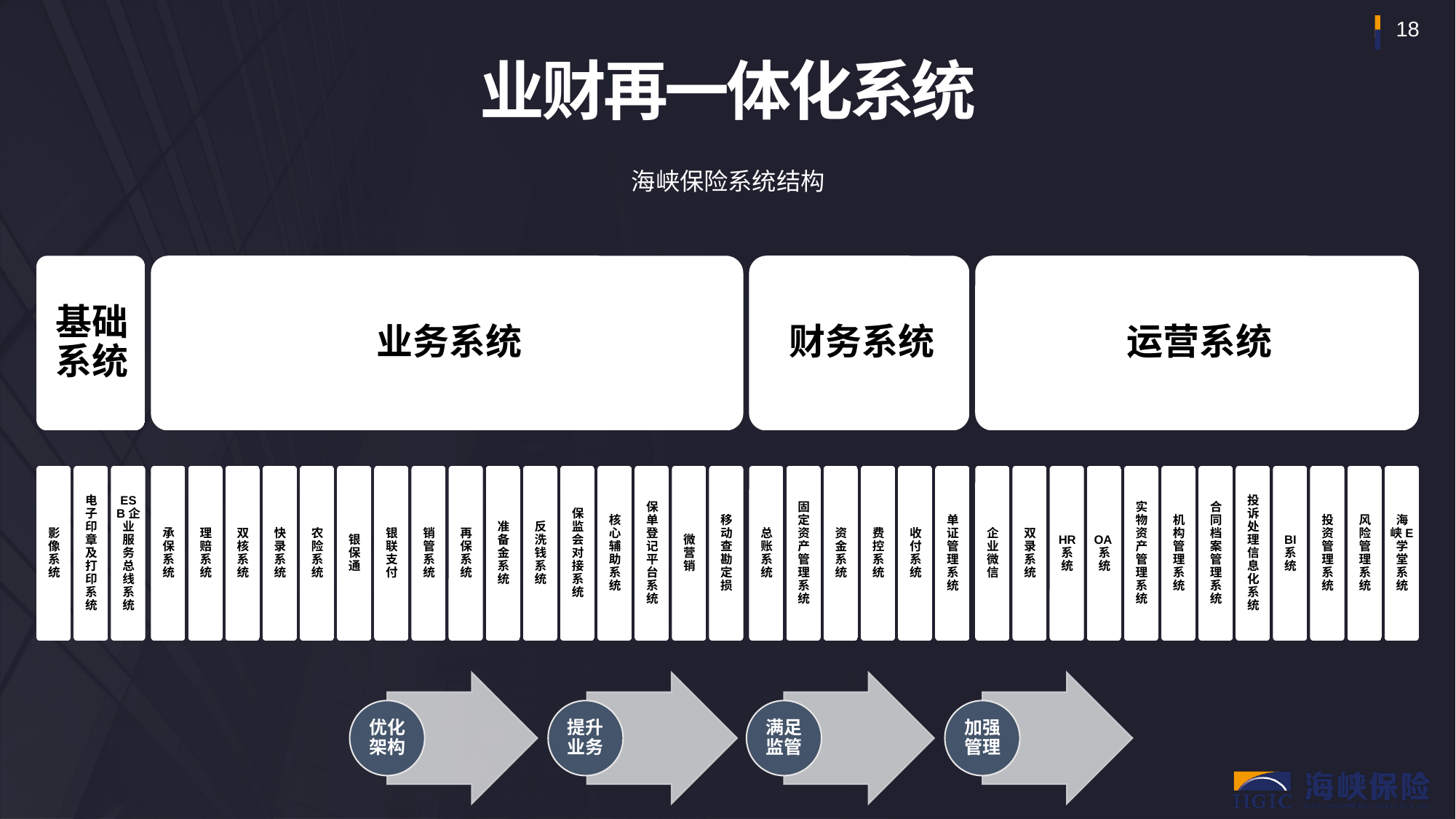

业财再一体化系统
海峡保险系统结构
基础系统
影像系统
电子印章及打印系统
ESB企业服务总线系统
业务系统
承保系统
理赔系统
双核系统
快录系统
农险系统
银保通
银联支付
销管系统
再保系统
准备金系统
反洗钱系统
保监会对接系统
核心辅助系统
保单登记平台系统
微营销
移动查勘定损
财务系统
总账系统
固定资产管理系统
资金系统
费控系统
收付系统
单证管理系统
运营系统
企业微信
双录系统
HR 系统
OA系统
实物资产管理系统
机构管理系统
合同档案管理系统
投诉处理信息化系统
BI 系统
投资管理系统
风险管理系统
海峡E学堂系统
优化架构
提升业务
满足监管
加强管理